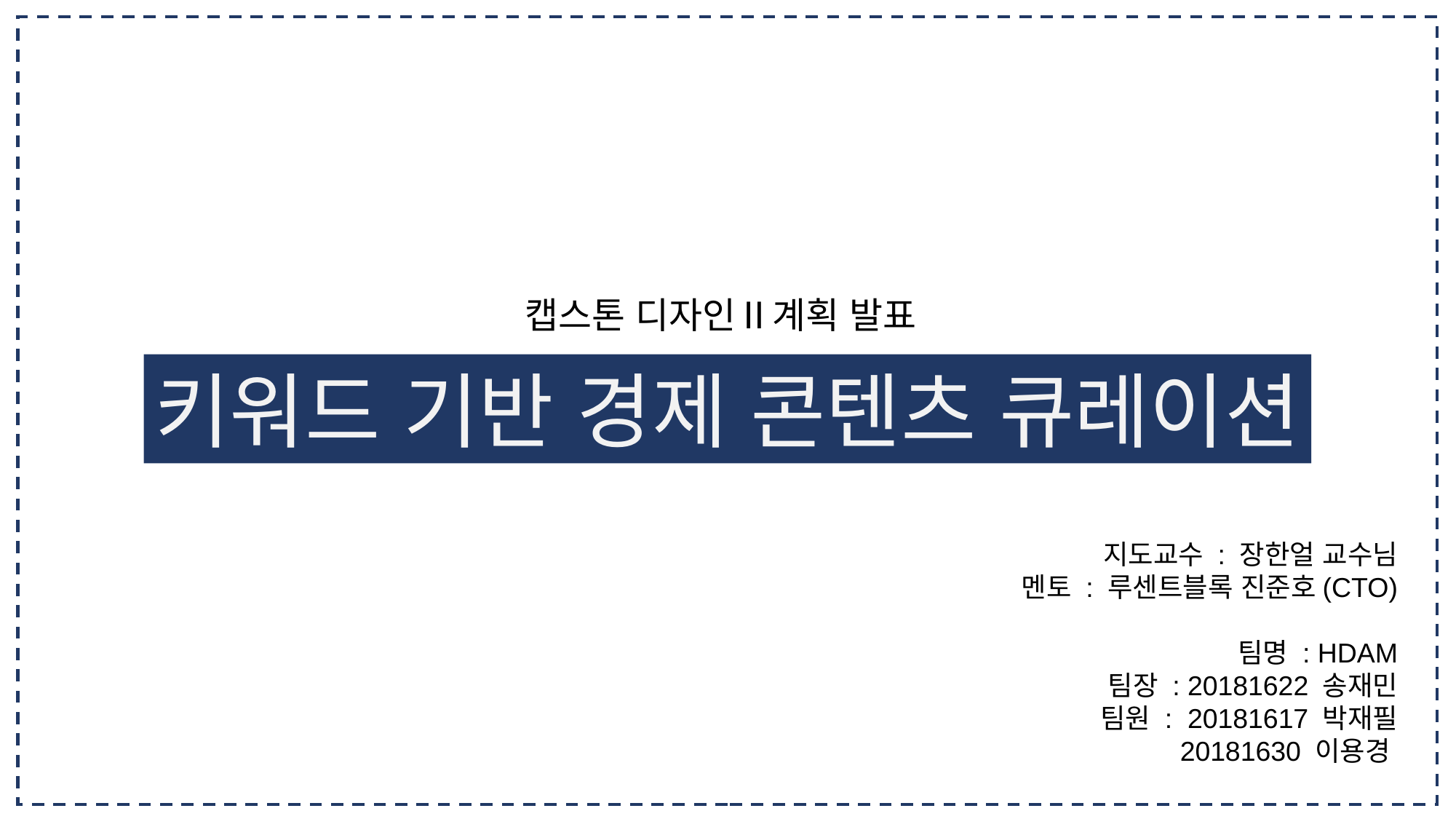

캡스톤 디자인Ⅱ계획 발표
키워드 기반 경제 콘텐츠 큐레이션
지도교수 : 장한얼 교수님
멘토 : 루센트블록 진준호(CTO)

팀명 : HDAM
팀장 : 20181622 송재민
팀원 :  20181617 박재필
	20181630 이용경